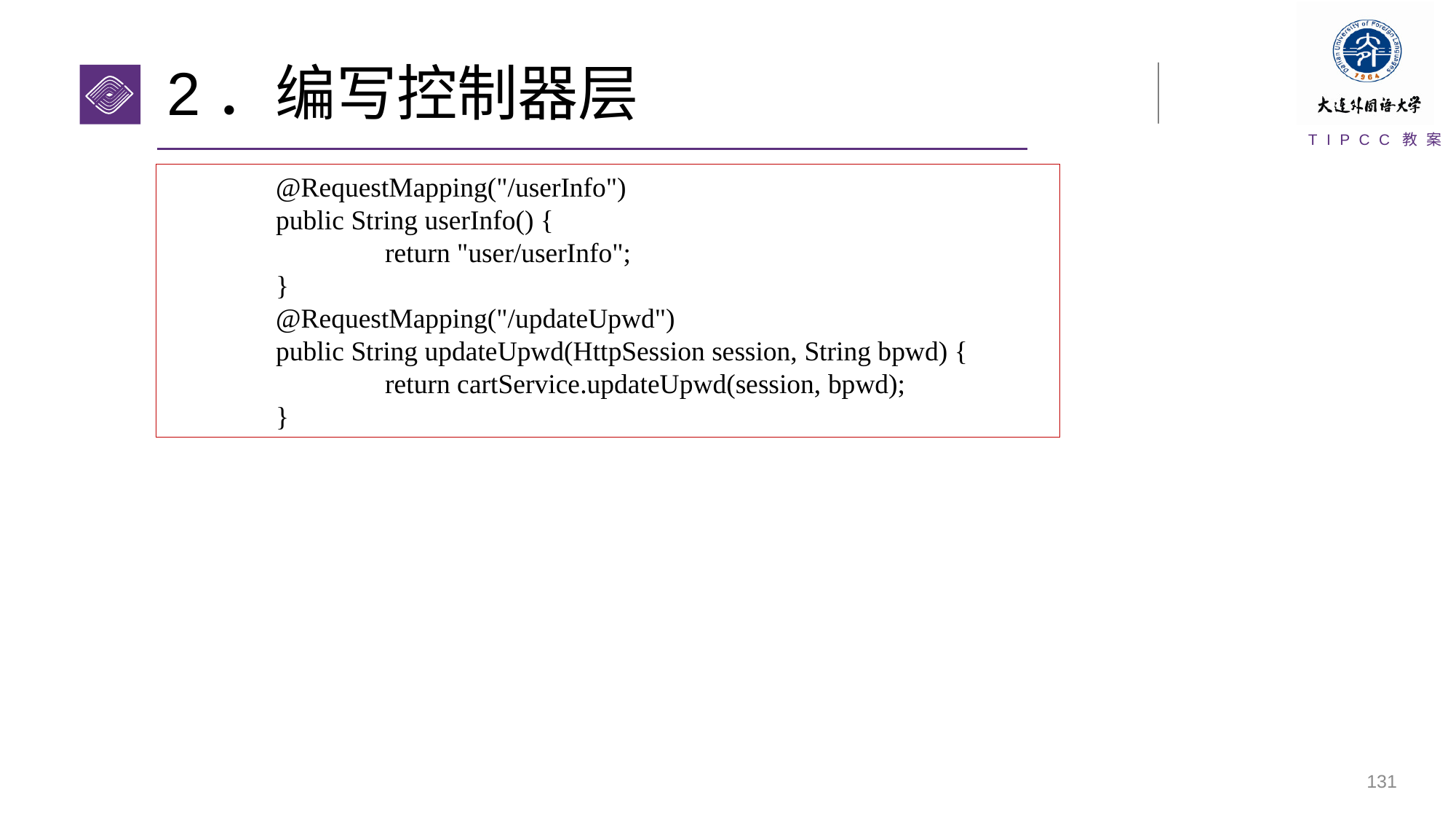

# 2．编写控制器层
	@RequestMapping("/userInfo")
	public String userInfo() {
		return "user/userInfo";
	}
	@RequestMapping("/updateUpwd")
	public String updateUpwd(HttpSession session, String bpwd) {
		return cartService.updateUpwd(session, bpwd);
	}
131